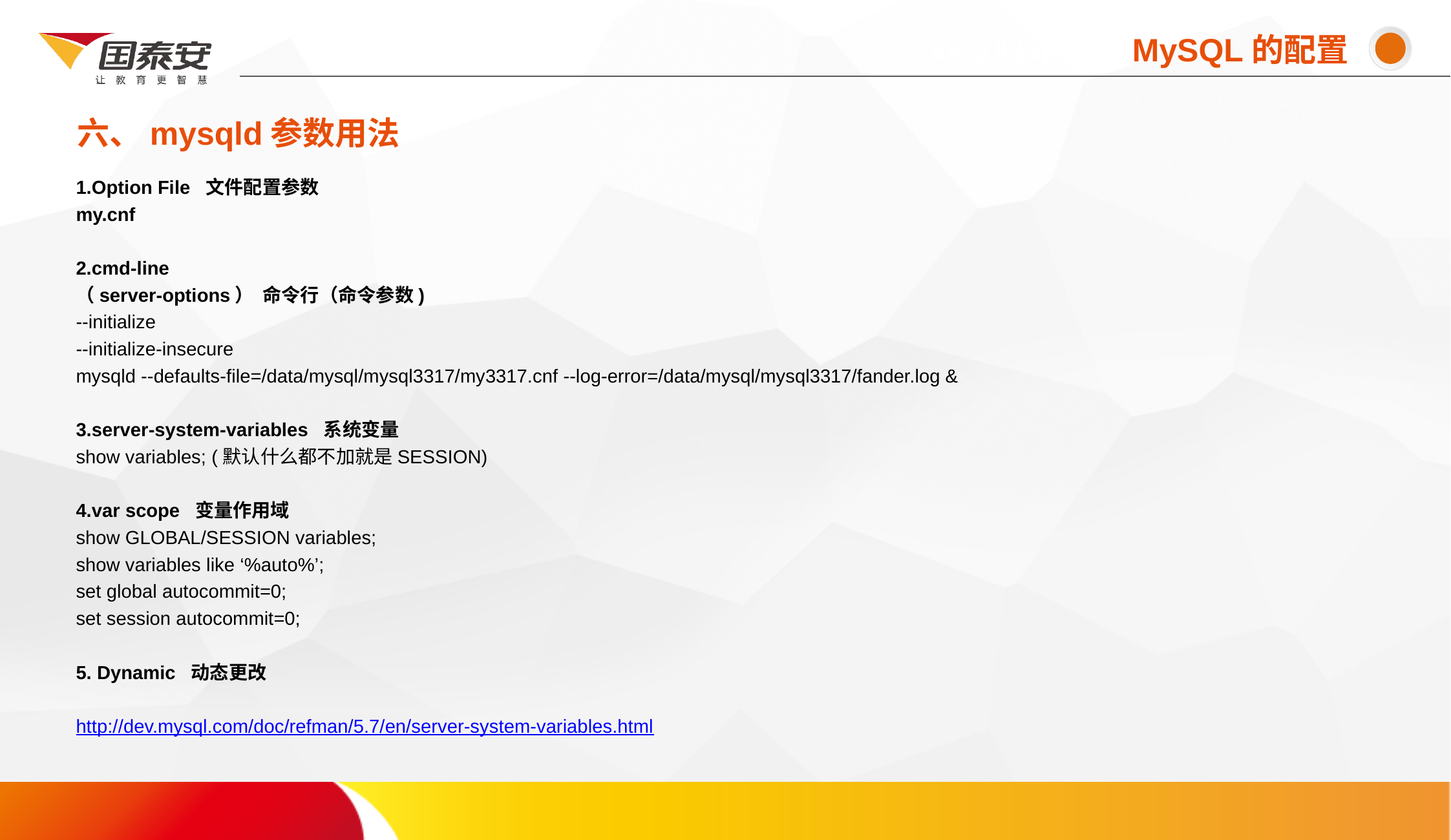

命令吗命令命MySQL的配置
六、mysqld参数用法
# 1.Option File  文件配置参数 my.cnf 2.cmd-line （server-options）  命令行（命令参数) --initialize --initialize-insecure mysqld --defaults-file=/data/mysql/mysql3317/my3317.cnf --log-error=/data/mysql/mysql3317/fander.log & 3.server-system-variables  系统变量 show variables; (默认什么都不加就是SESSION) 4.var scope  变量作用域 show GLOBAL/SESSION variables; show variables like ‘%auto%’; set global autocommit=0; set session autocommit=0; 5. Dynamic  动态更改 http://dev.mysql.com/doc/refman/5.7/en/server-system-variables.html